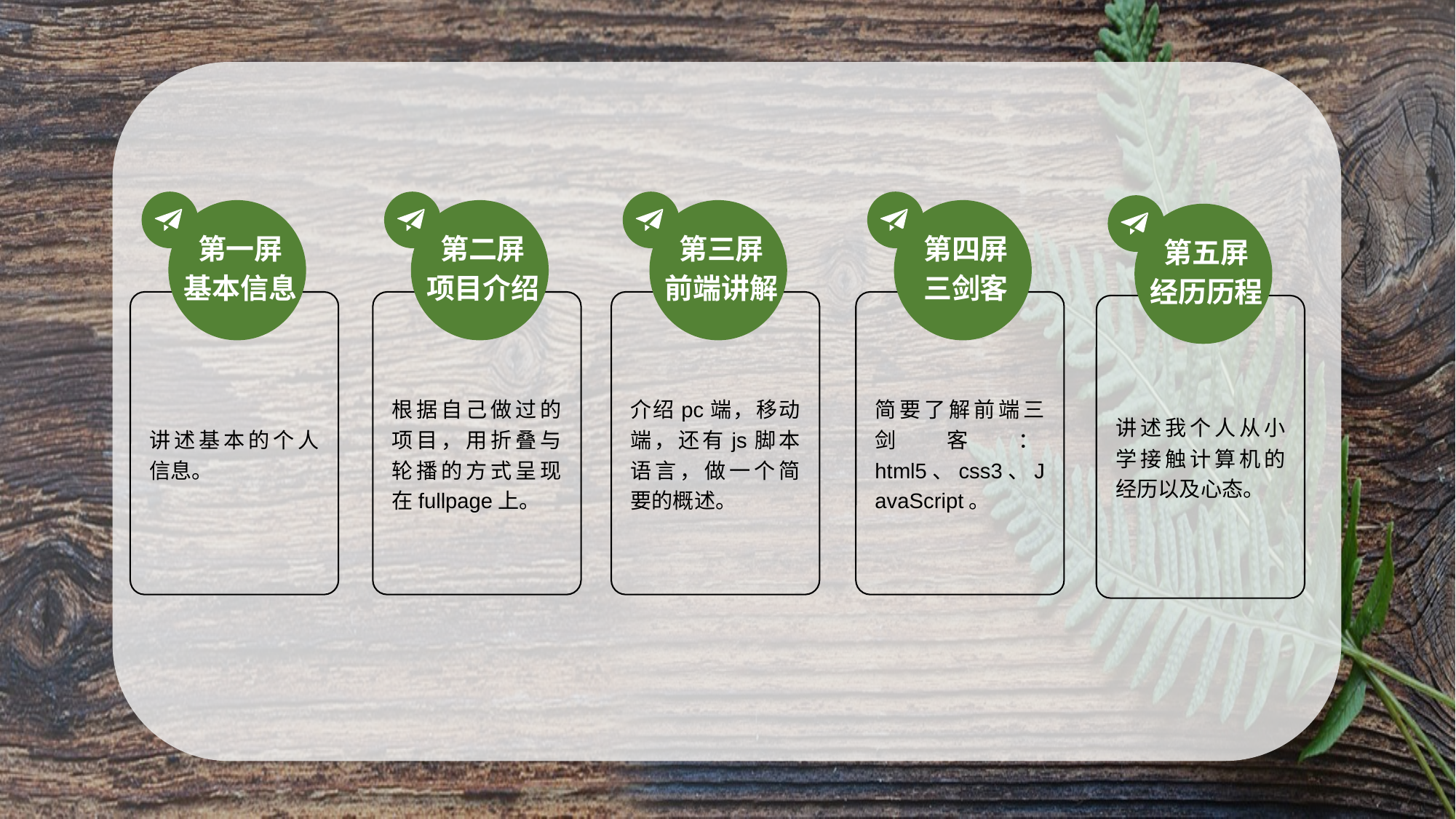

第一屏
基本信息
第二屏
项目介绍
第三屏
前端讲解
第四屏
三剑客
第五屏
经历历程

讲述基本的个人信息。
根据自己做过的项目，用折叠与轮播的方式呈现在fullpage上。
介绍pc端，移动端，还有js脚本语言，做一个简要的概述。
简要了解前端三剑客：html5、css3、JavaScript。
讲述我个人从小学接触计算机的经历以及心态。